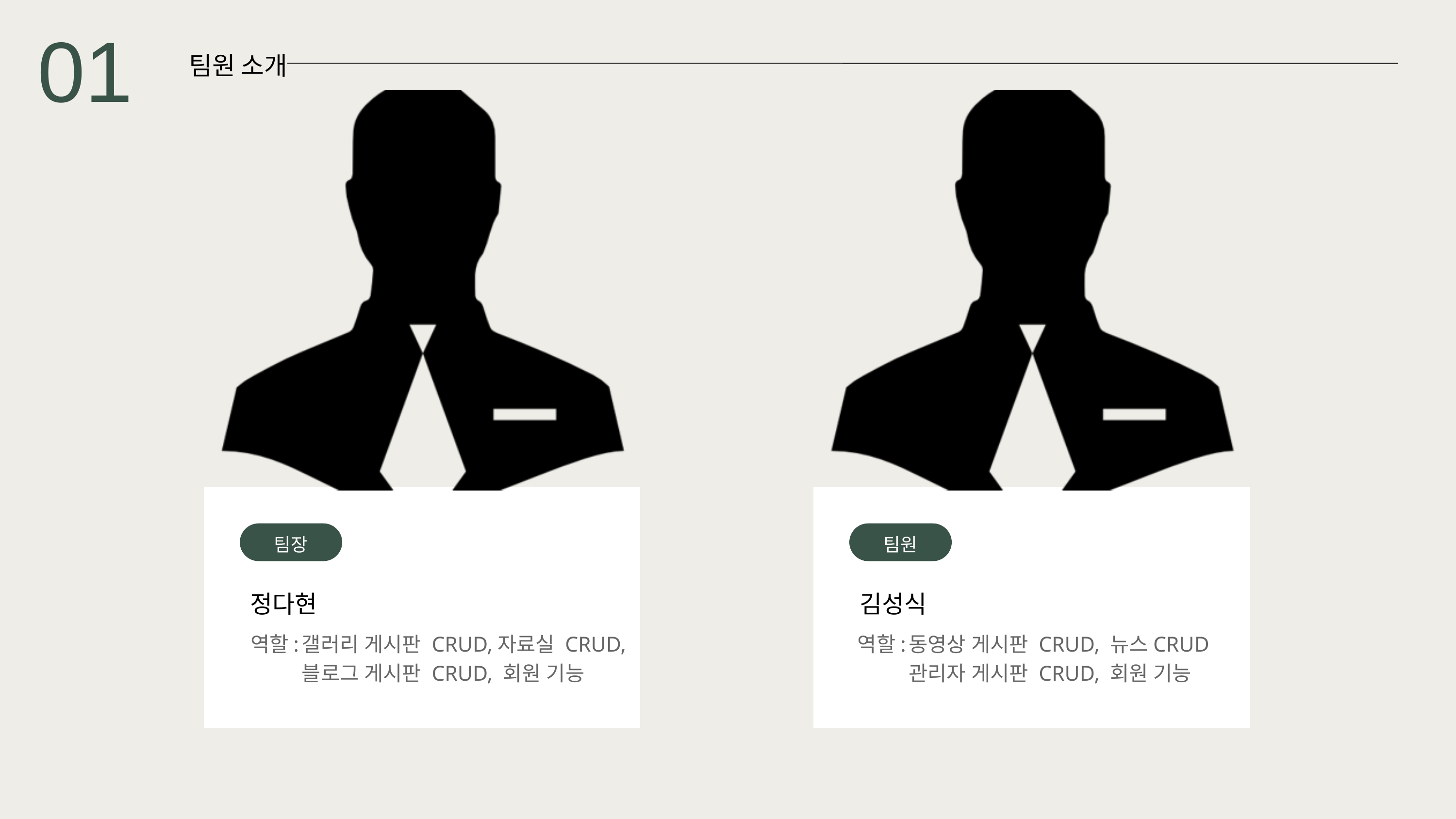

01
팀원 소개

팀장
팀원
정다현
김성식
역할:
갤러리 게시판 CRUD,자료실 CRUD,
블로그 게시판 CRUD, 회원 기능
역할:
동영상 게시판 CRUD, 뉴스CRUD
관리자 게시판 CRUD, 회원 기능